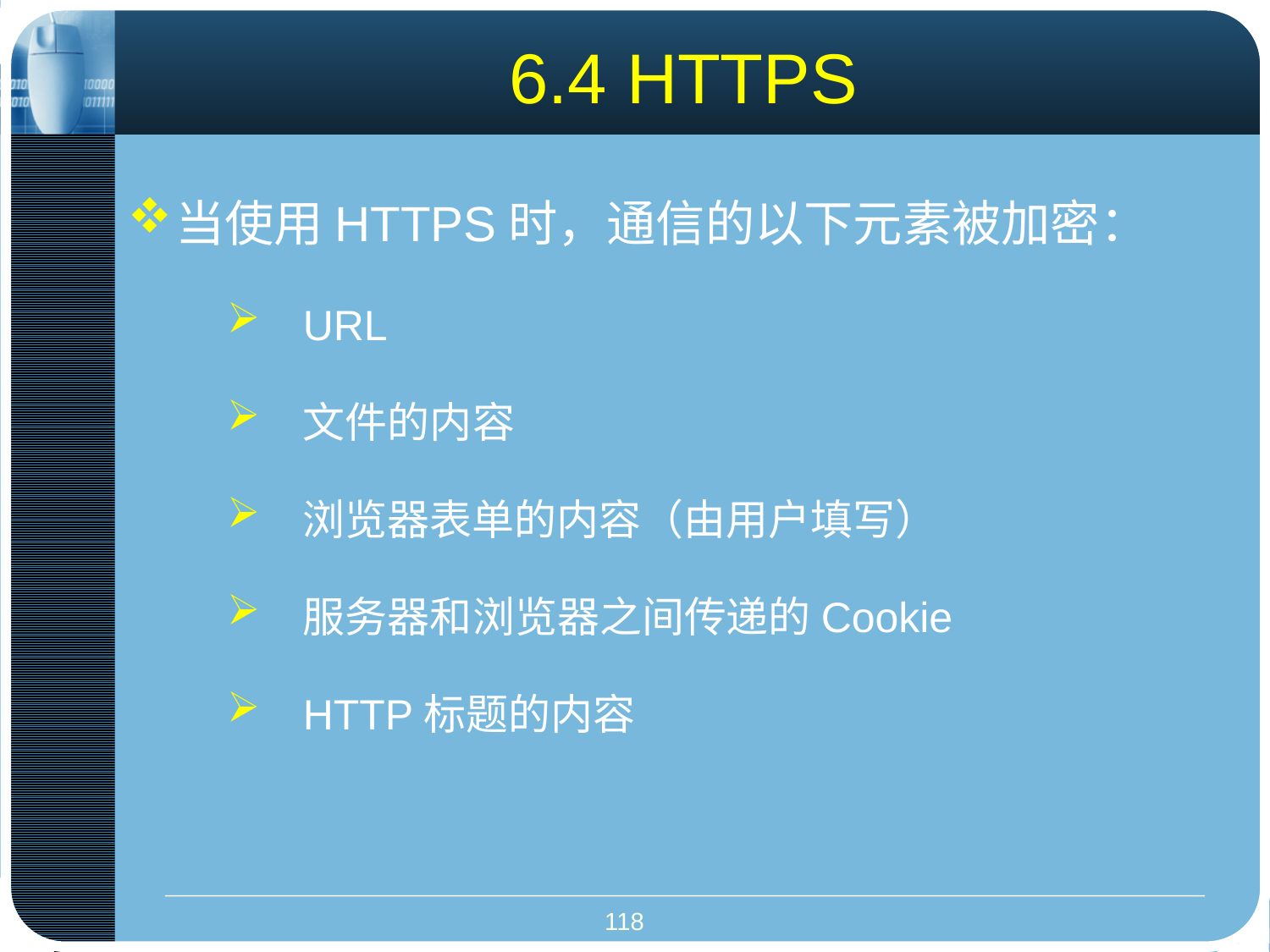

# 6.4 HTTPS
当使用HTTPS时，通信的以下元素被加密：
URL
文件的内容
浏览器表单的内容（由用户填写）
服务器和浏览器之间传递的Cookie
HTTP标题的内容
118